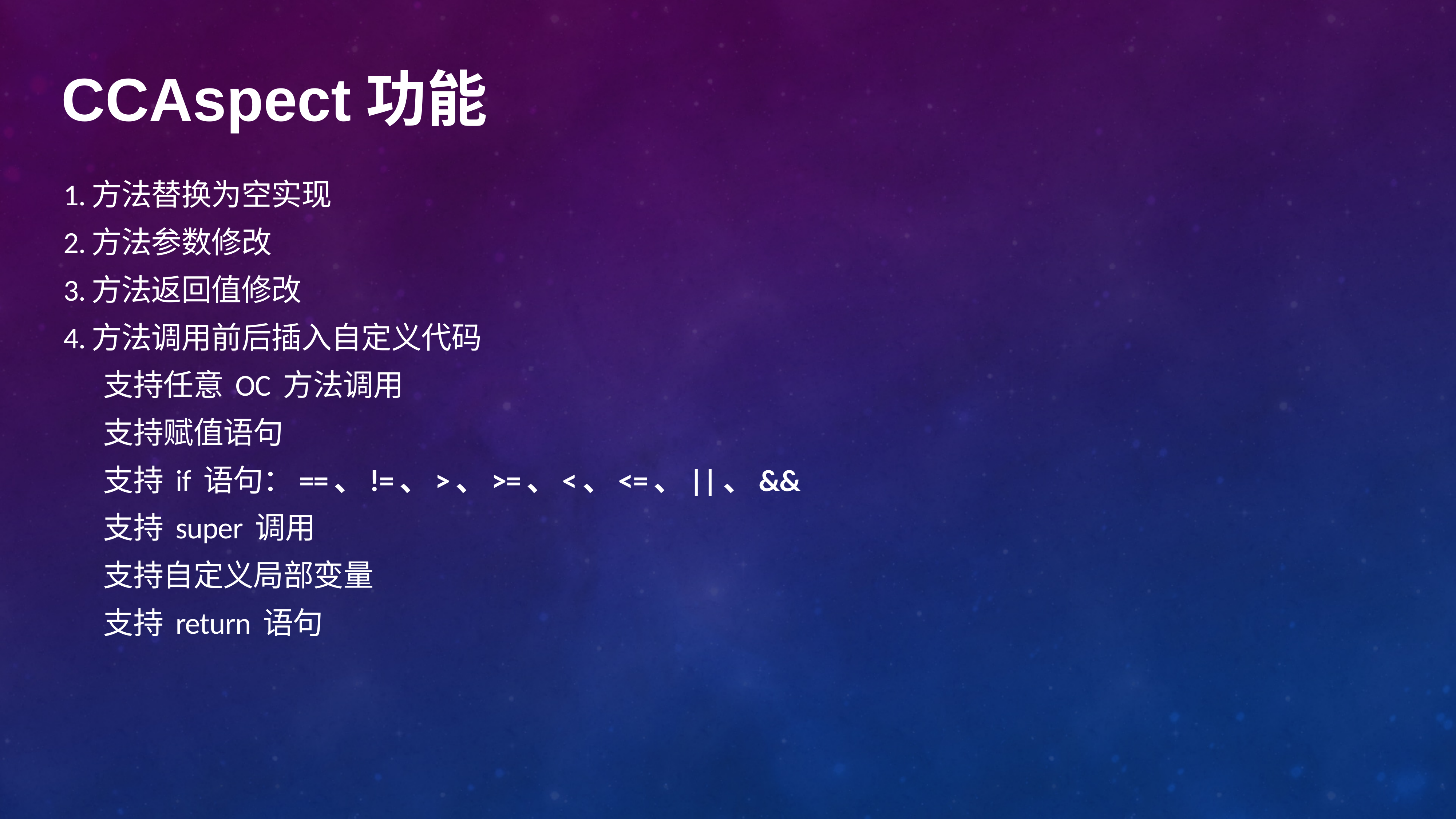

#
CCAspect功能
1.方法替换为空实现
2.方法参数修改
3.方法返回值修改
4.方法调用前后插入自定义代码
	支持任意 OC 方法调用
	支持赋值语句
	支持 if 语句：==、!=、>、>=、<、<=、||、&&
	支持 super 调用
	支持自定义局部变量
	支持 return 语句